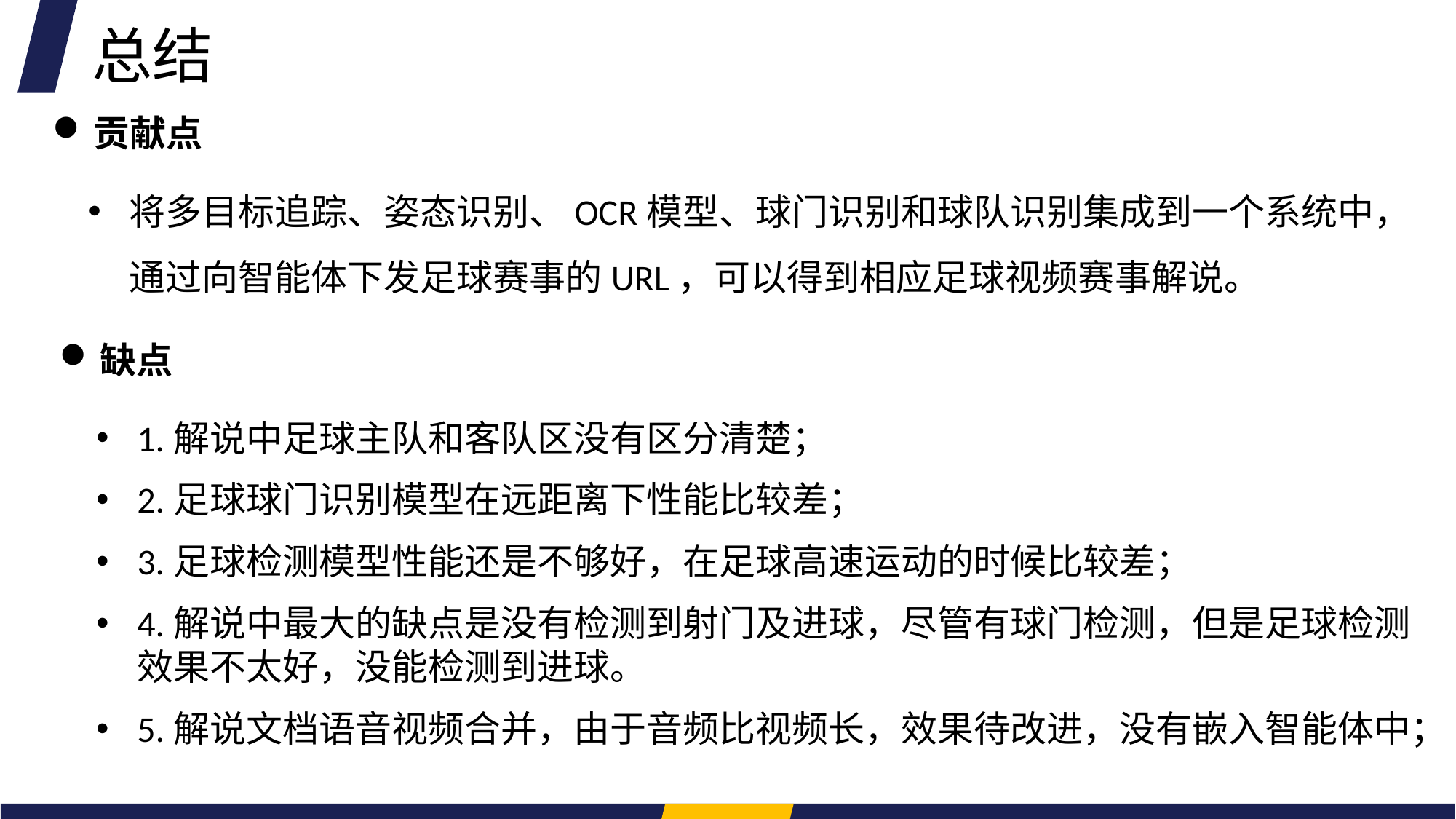

总结
贡献点
将多目标追踪、姿态识别、OCR模型、球门识别和球队识别集成到一个系统中，通过向智能体下发足球赛事的URL，可以得到相应足球视频赛事解说。
缺点
1.解说中足球主队和客队区没有区分清楚；
2.足球球门识别模型在远距离下性能比较差；
3.足球检测模型性能还是不够好，在足球高速运动的时候比较差；
4.解说中最大的缺点是没有检测到射门及进球，尽管有球门检测，但是足球检测效果不太好，没能检测到进球。
5.解说文档语音视频合并，由于音频比视频长，效果待改进，没有嵌入智能体中；
29